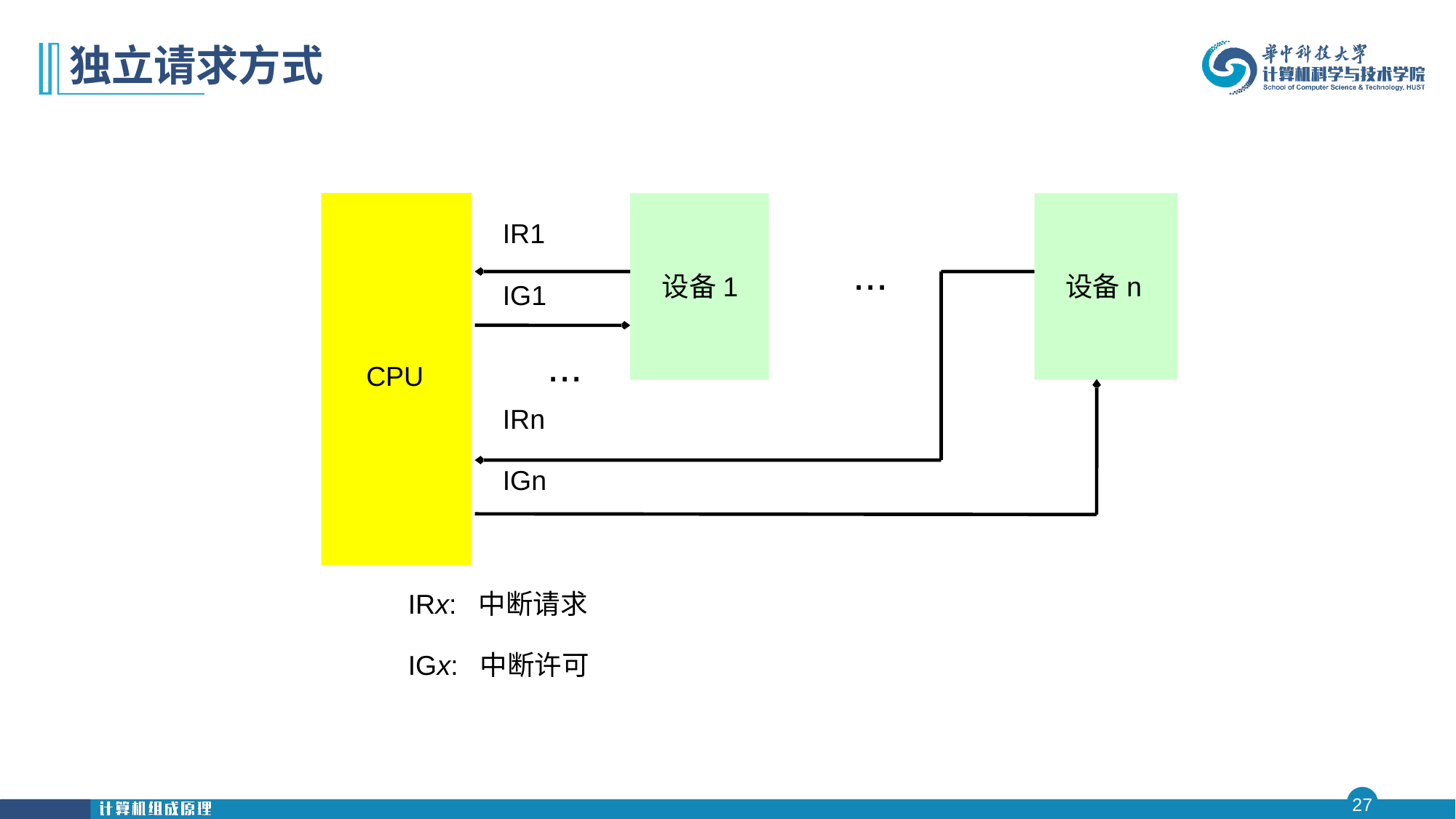

# 独立请求方式

IR1
  ...
设备n
设备1

IG1

...
CPU

IRn

IGn

IRx:  中断请求
IGx:  中断许可